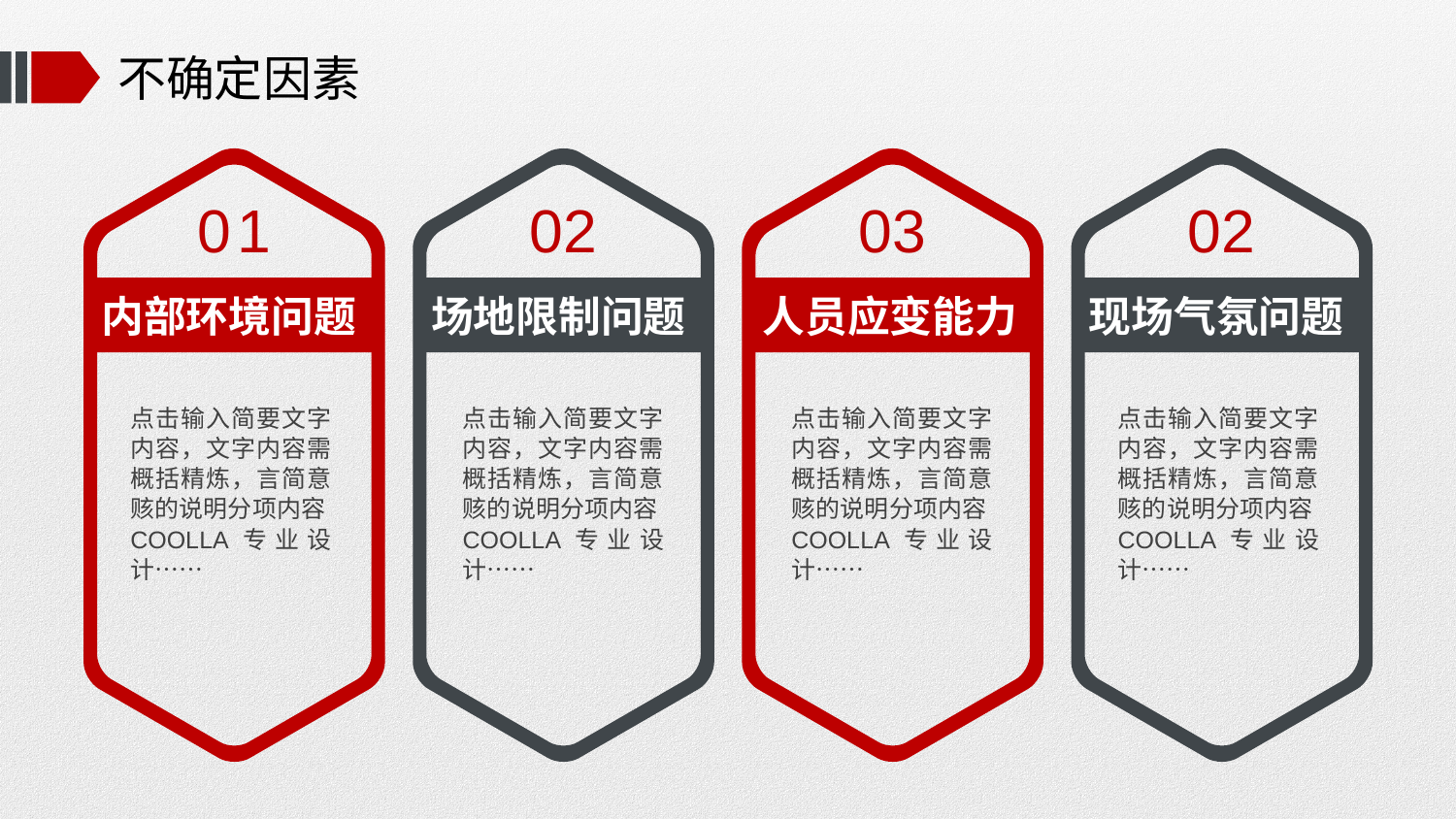

# 不确定因素

01
02
03
02
内部环境问题
场地限制问题
人员应变能力
现场气氛问题
点击输入简要文字内容，文字内容需概括精炼，言简意赅的说明分项内容COOLLA专业设计……
点击输入简要文字内容，文字内容需概括精炼，言简意赅的说明分项内容COOLLA专业设计……
点击输入简要文字内容，文字内容需概括精炼，言简意赅的说明分项内容COOLLA专业设计……
点击输入简要文字内容，文字内容需概括精炼，言简意赅的说明分项内容COOLLA专业设计……
浏览更多搜索：COOLLA       技术支持、合作、定制PPT联系QQ:34865632